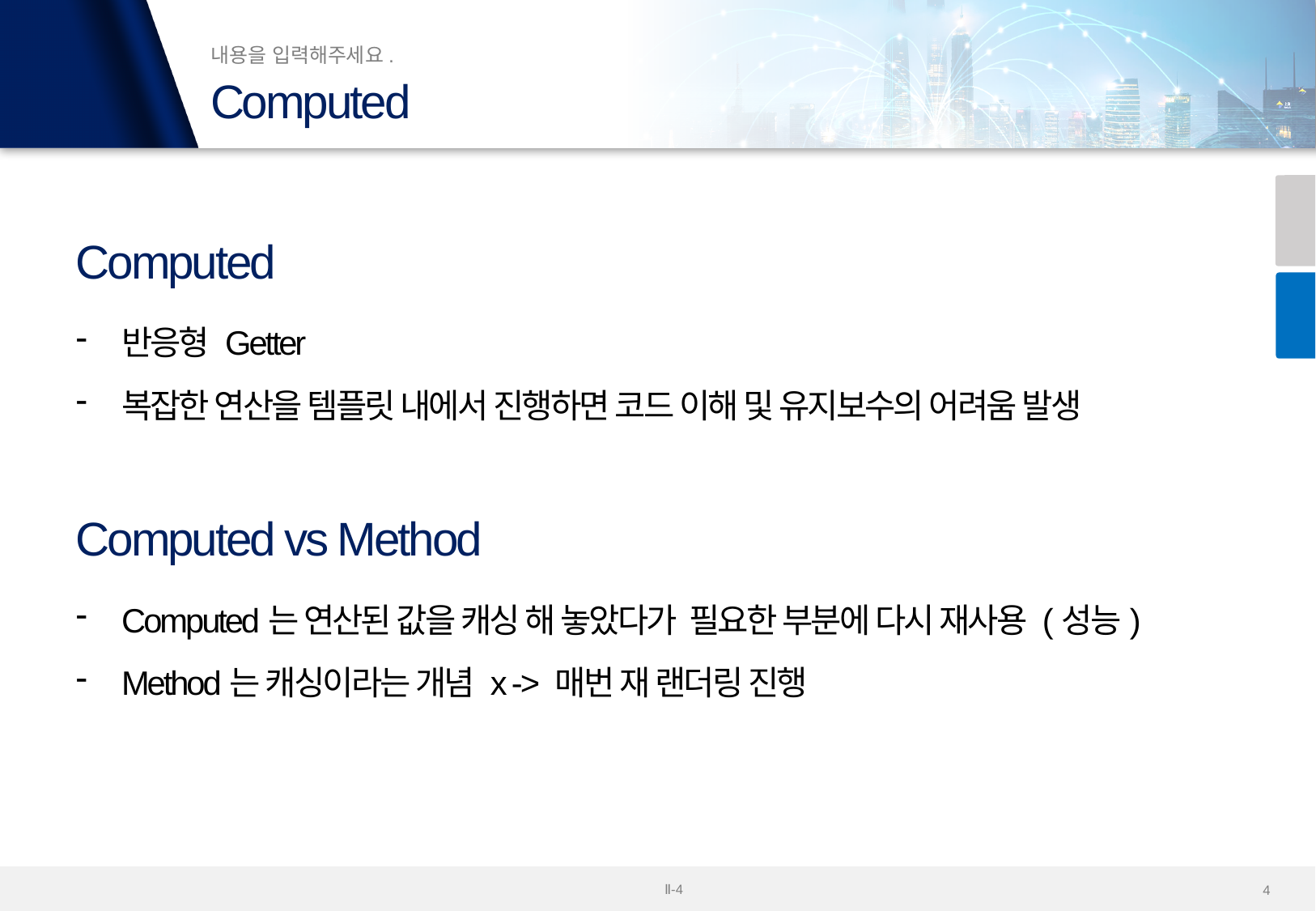

Computed
Computed
반응형 Getter
복잡한 연산을 템플릿 내에서 진행하면 코드 이해 및 유지보수의 어려움 발생
Computed vs Method
Computed는 연산된 값을 캐싱 해 놓았다가  필요한 부분에 다시 재사용 (성능)
Method는 캐싱이라는 개념 x -> 매번 재 랜더링 진행